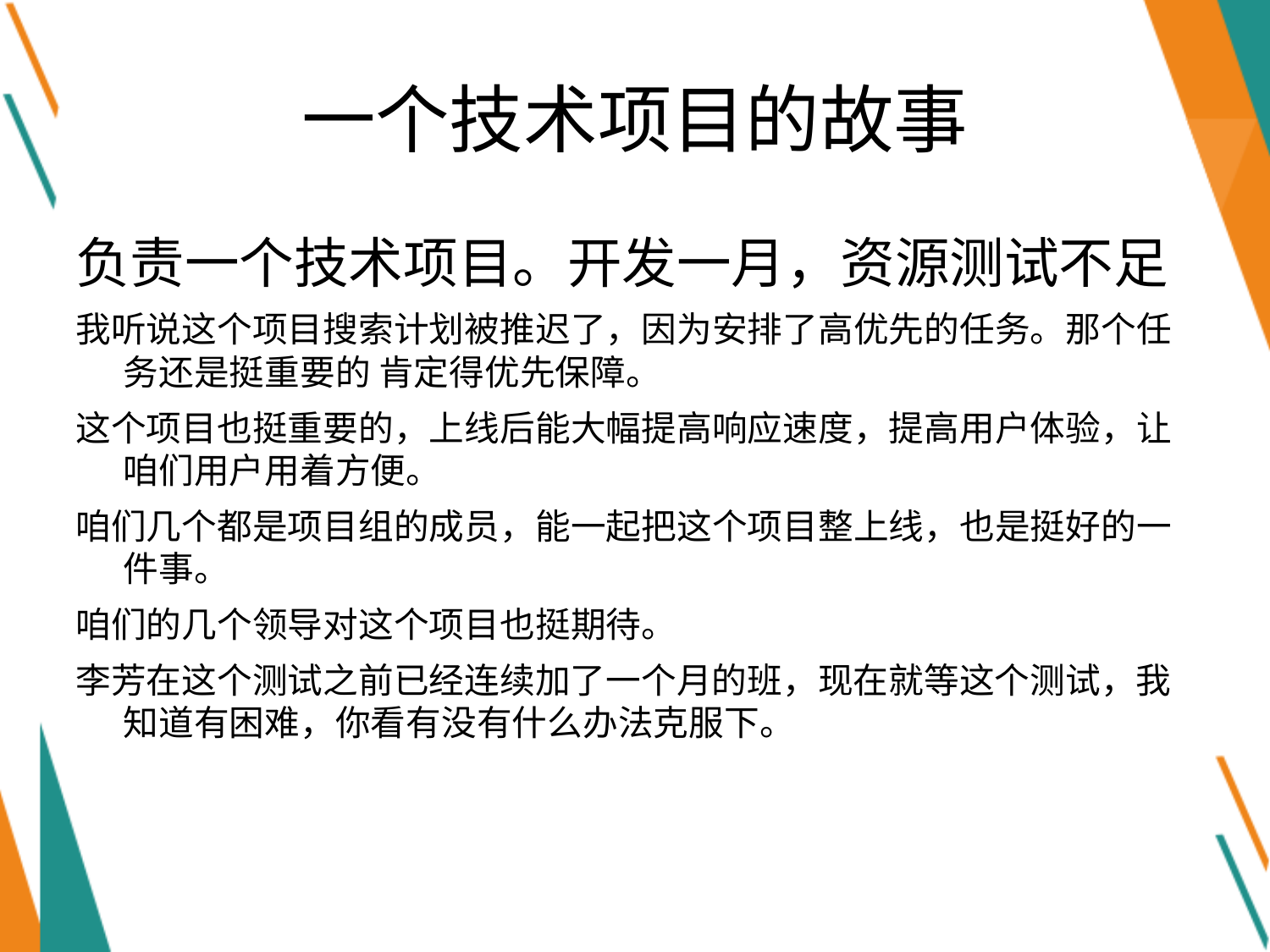

# 一个技术项目的故事
负责一个技术项目。开发一月，资源测试不足
我听说这个项目搜索计划被推迟了，因为安排了高优先的任务。那个任务还是挺重要的 肯定得优先保障。
这个项目也挺重要的，上线后能大幅提高响应速度，提高用户体验，让咱们用户用着方便。
咱们几个都是项目组的成员，能一起把这个项目整上线，也是挺好的一件事。
咱们的几个领导对这个项目也挺期待。
李芳在这个测试之前已经连续加了一个月的班，现在就等这个测试，我知道有困难，你看有没有什么办法克服下。